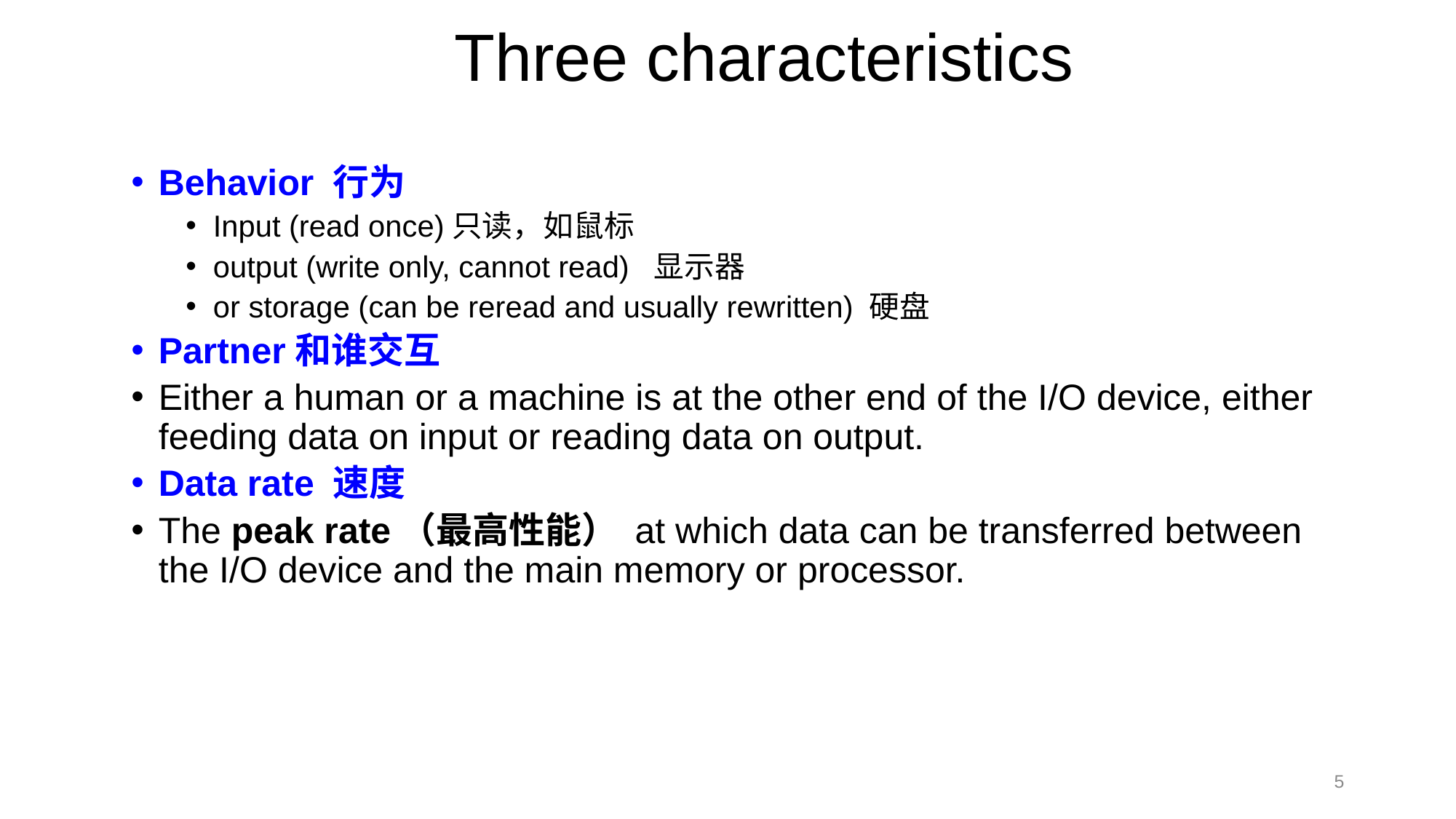

# Three characteristics
Behavior 行为
Input (read once)只读，如鼠标
output (write only, cannot read)  显示器
or storage (can be reread and usually rewritten) 硬盘
Partner和谁交互
Either a human or a machine is at the other end of the I/O device, either feeding data on input or reading data on output.
Data rate 速度
The peak rate（最高性能） at which data can be transferred between the I/O device and the main memory or processor.
5